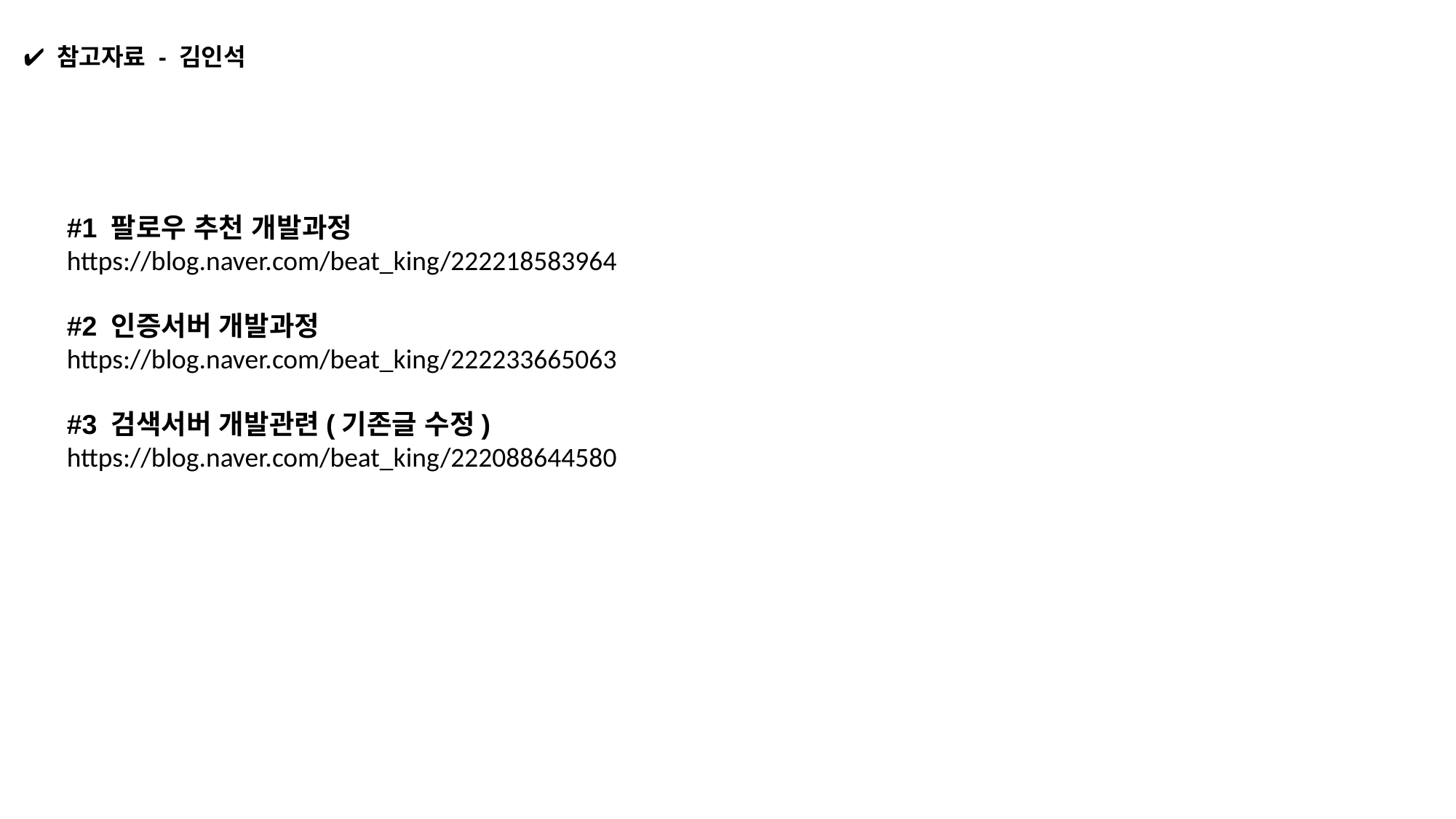

✔️ 참고자료 - 김인석
#1 팔로우 추천 개발과정
https://blog.naver.com/beat_king/222218583964

#2 인증서버 개발과정
https://blog.naver.com/beat_king/222233665063

#3 검색서버 개발관련(기존글 수정)
https://blog.naver.com/beat_king/222088644580